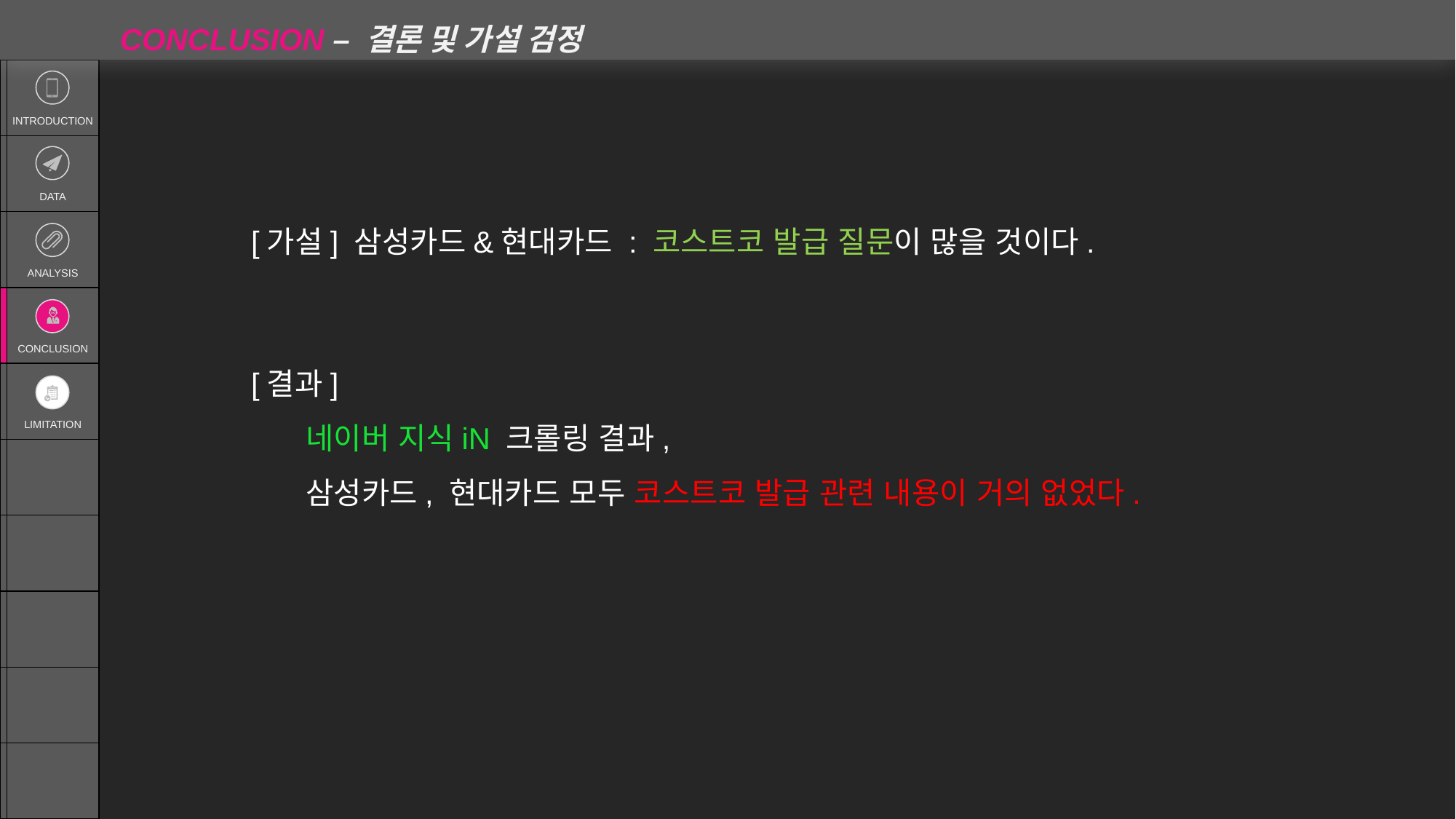

CONCLUSION – 결론 및 가설 검정
|  | INTRODUCTION |
| --- | --- |
|  | DATA |
|  | ANALYSIS |
|  | CONCLUSION |
|  | LIMITATION |
|  |  |
|  |  |
|  |  |
|  |  |
|  |  |

[가설] 삼성카드&현대카드 : 코스트코 발급 질문이 많을 것이다.

[결과]
네이버 지식iN 크롤링 결과,
삼성카드, 현대카드 모두 코스트코 발급 관련 내용이 거의 없었다.